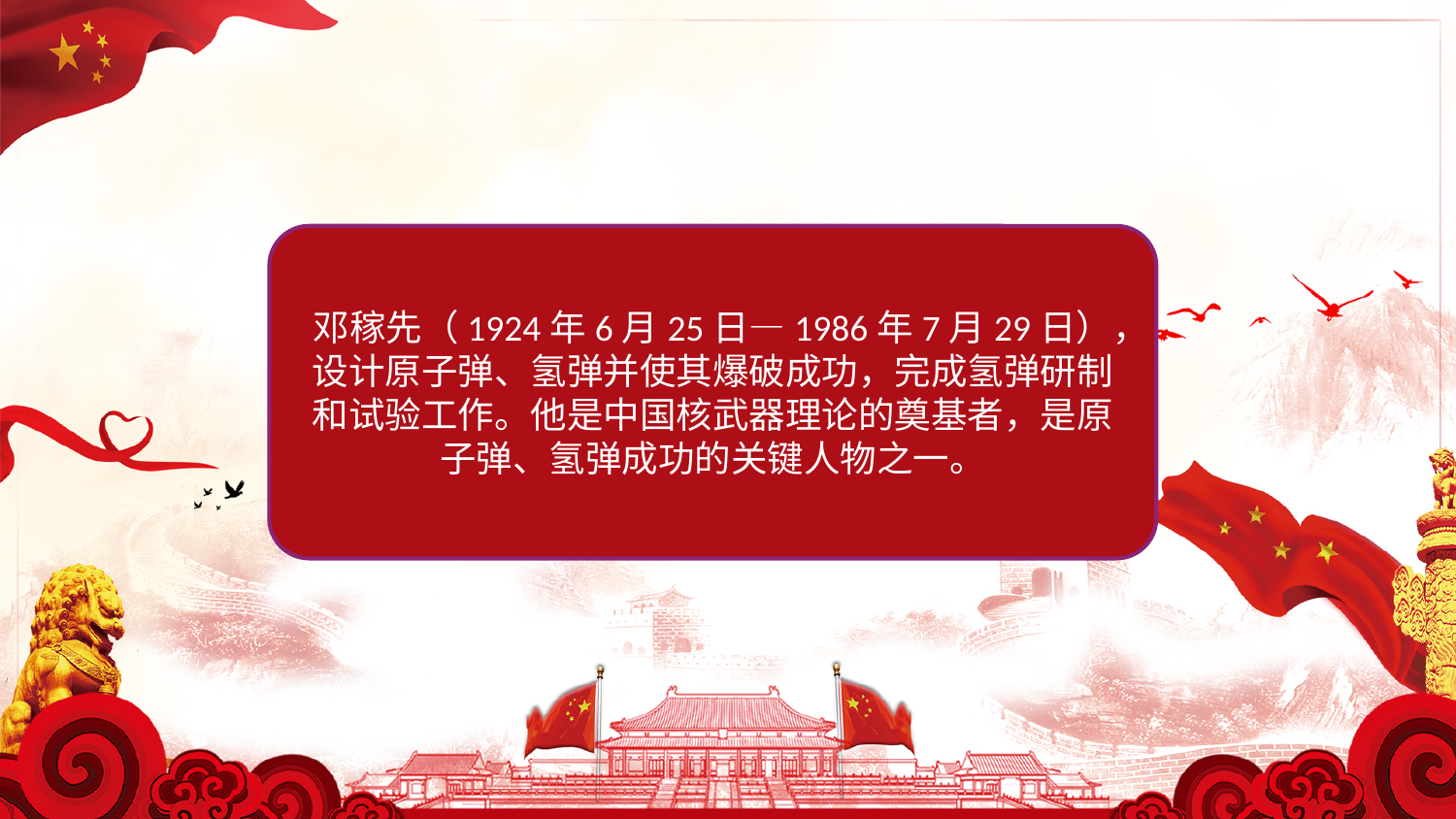

邓稼先（1924年6月25日—1986年7月29日），设计原子弹、氢弹并使其爆破成功，完成氢弹研制和试验工作。他是中国核武器理论的奠基者，是原子弹、氢弹成功的关键人物之一。